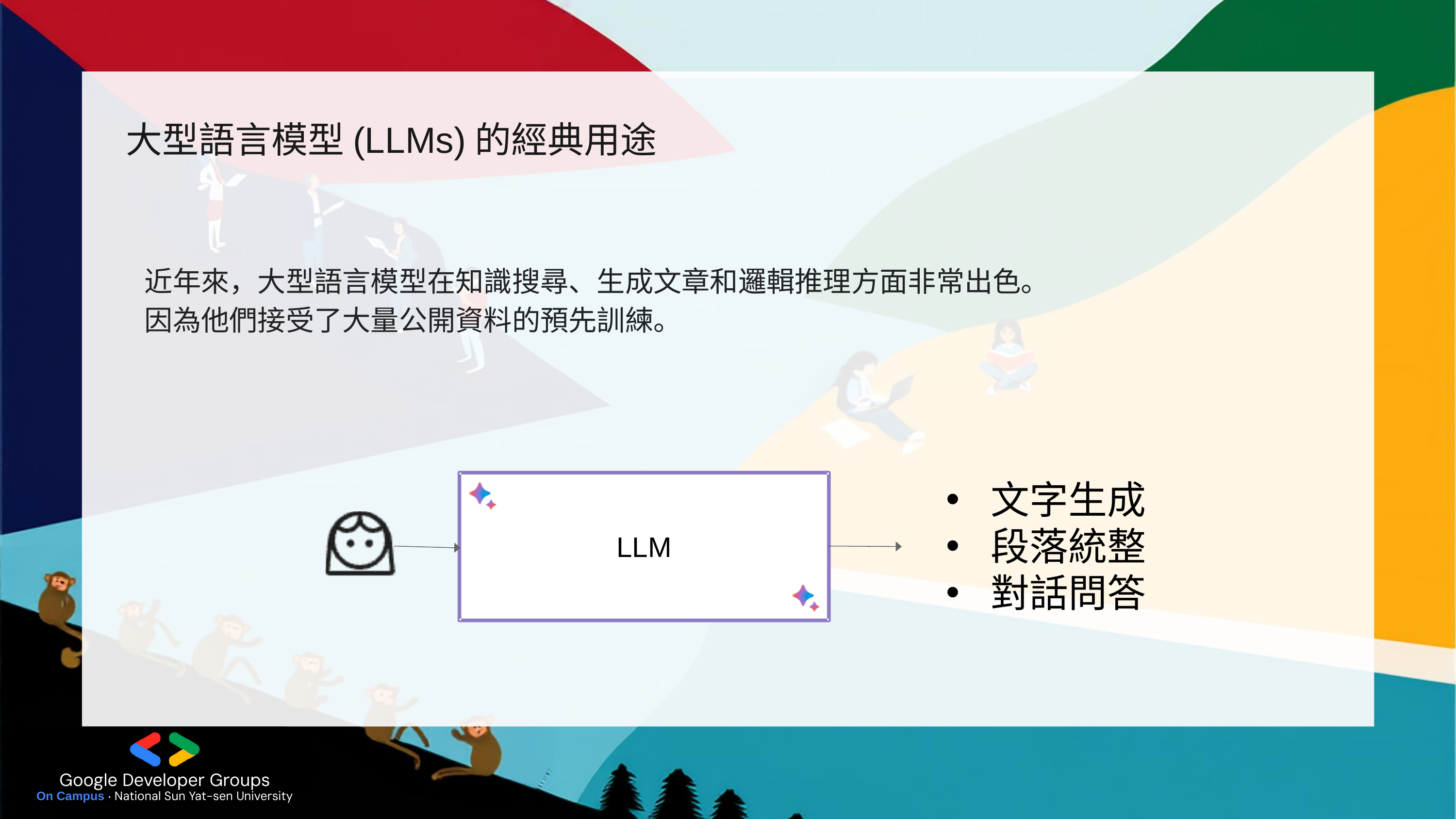

大型語言模型(LLMs)的經典用途
近年來，大型語言模型在知識搜尋、生成文章和邏輯推理方面非常出色。
因為他們接受了大量公開資料的預先訓練。

LLM

文字生成
段落統整
對話問答

Google Developer Groups
On Campus ‧ National Sun Yat-sen University